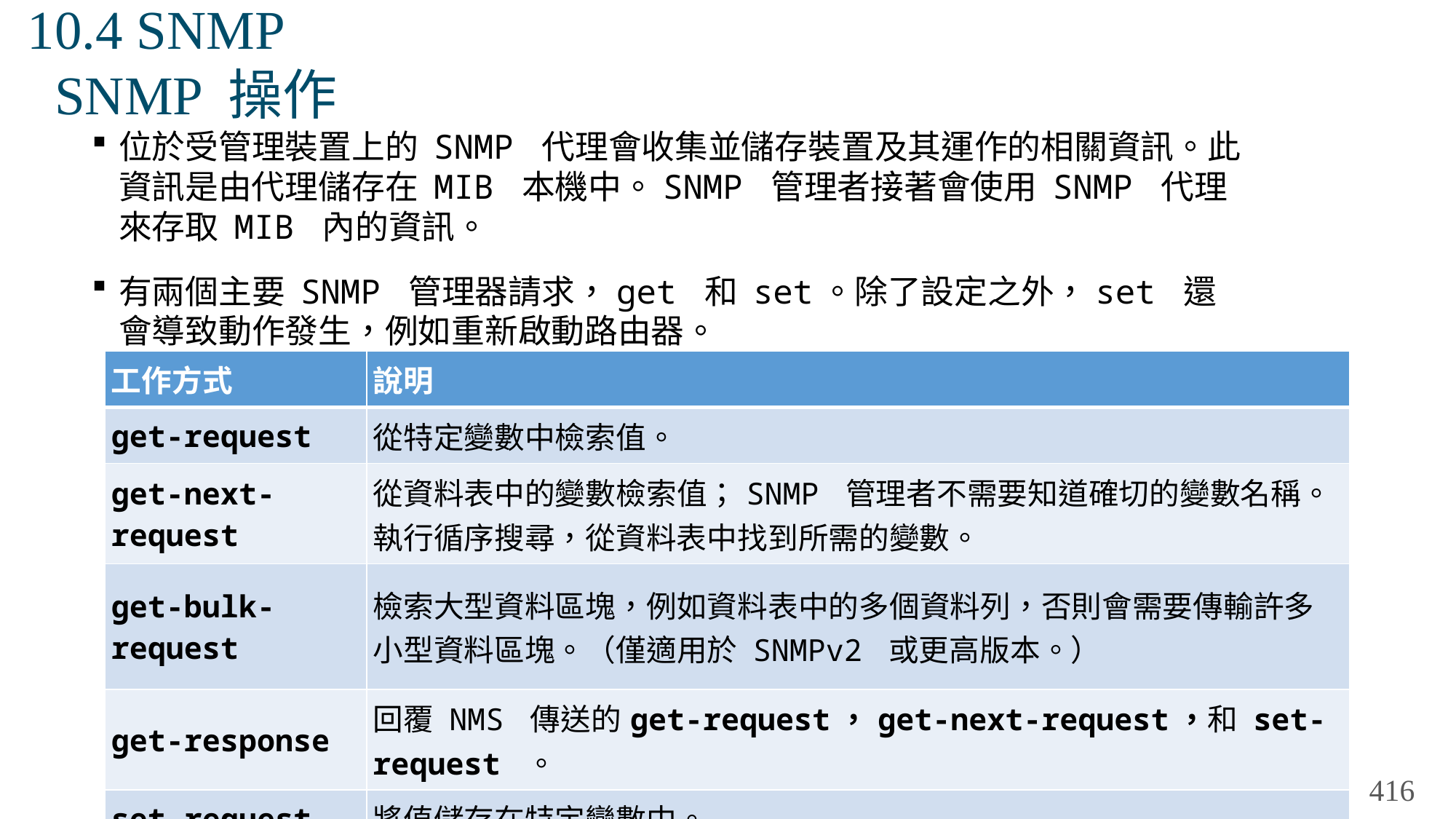

# 10.4 SNMP SNMP 操作
位於受管理裝置上的 SNMP 代理會收集並儲存裝置及其運作的相關資訊。此資訊是由代理儲存在 MIB 本機中。SNMP 管理者接著會使用 SNMP 代理來存取 MIB 內的資訊。
有兩個主要 SNMP 管理器請求，get 和 set。除了設定之外，set 還會導致動作發生，例如重新啟動路由器。
| 工作方式 | 說明 |
| --- | --- |
| get-request | 從特定變數中檢索值。 |
| get-next-request | 從資料表中的變數檢索值；SNMP 管理者不需要知道確切的變數名稱。執行循序搜尋，從資料表中找到所需的變數。 |
| get-bulk-request | 檢索大型資料區塊，例如資料表中的多個資料列，否則會需要傳輸許多小型資料區塊。（僅適用於 SNMPv2 或更高版本。） |
| get-response | 回覆 NMS 傳送的get-request，get-next-request，和 set-request 。 |
| set-request | 將值儲存在特定變數中。 |
416